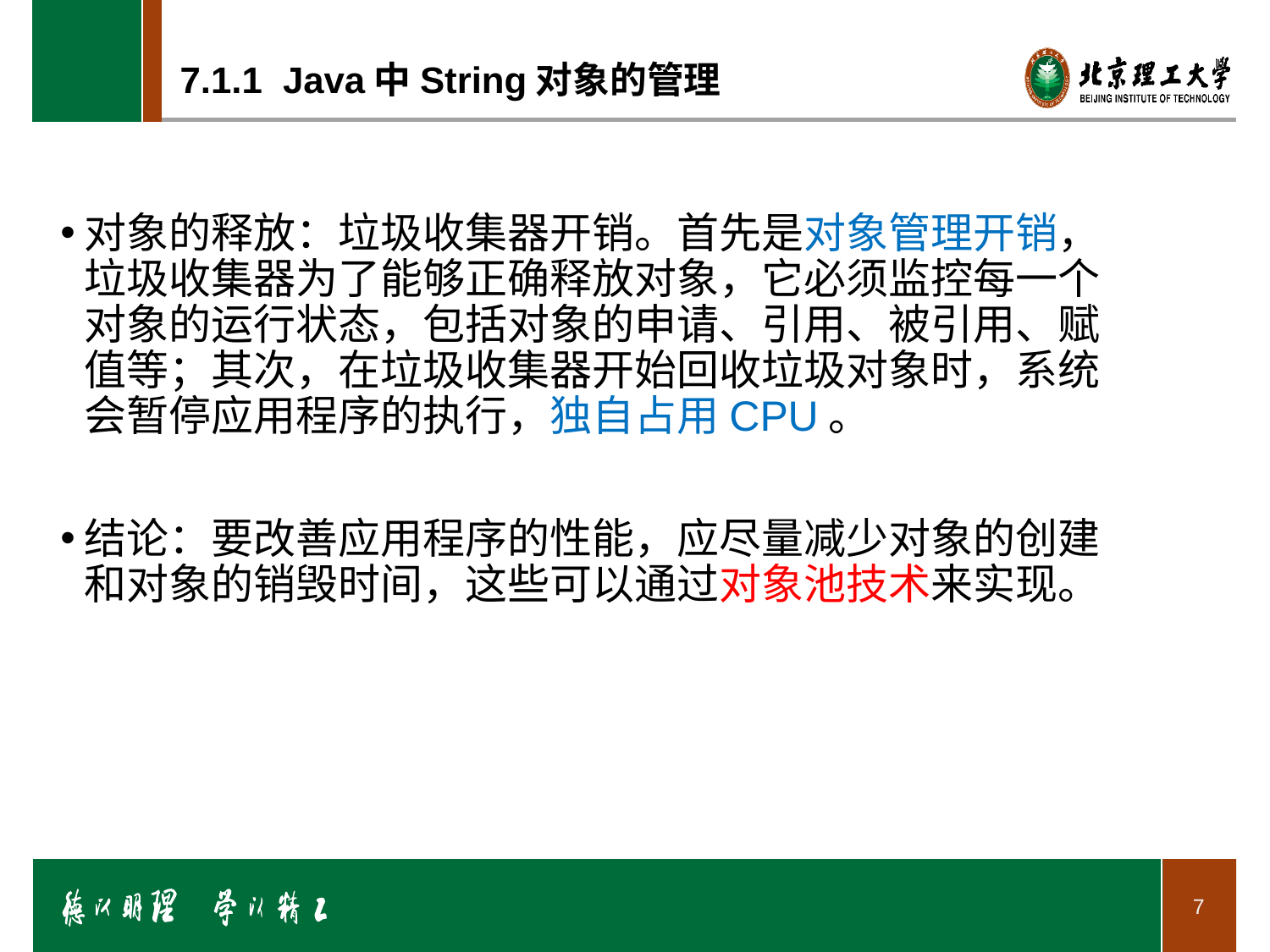

# 7.1.1  Java中String对象的管理
对象的释放：垃圾收集器开销。首先是对象管理开销，垃圾收集器为了能够正确释放对象，它必须监控每一个对象的运行状态，包括对象的申请、引用、被引用、赋值等；其次，在垃圾收集器开始回收垃圾对象时，系统会暂停应用程序的执行，独自占用CPU。

结论：要改善应用程序的性能，应尽量减少对象的创建和对象的销毁时间，这些可以通过对象池技术来实现。